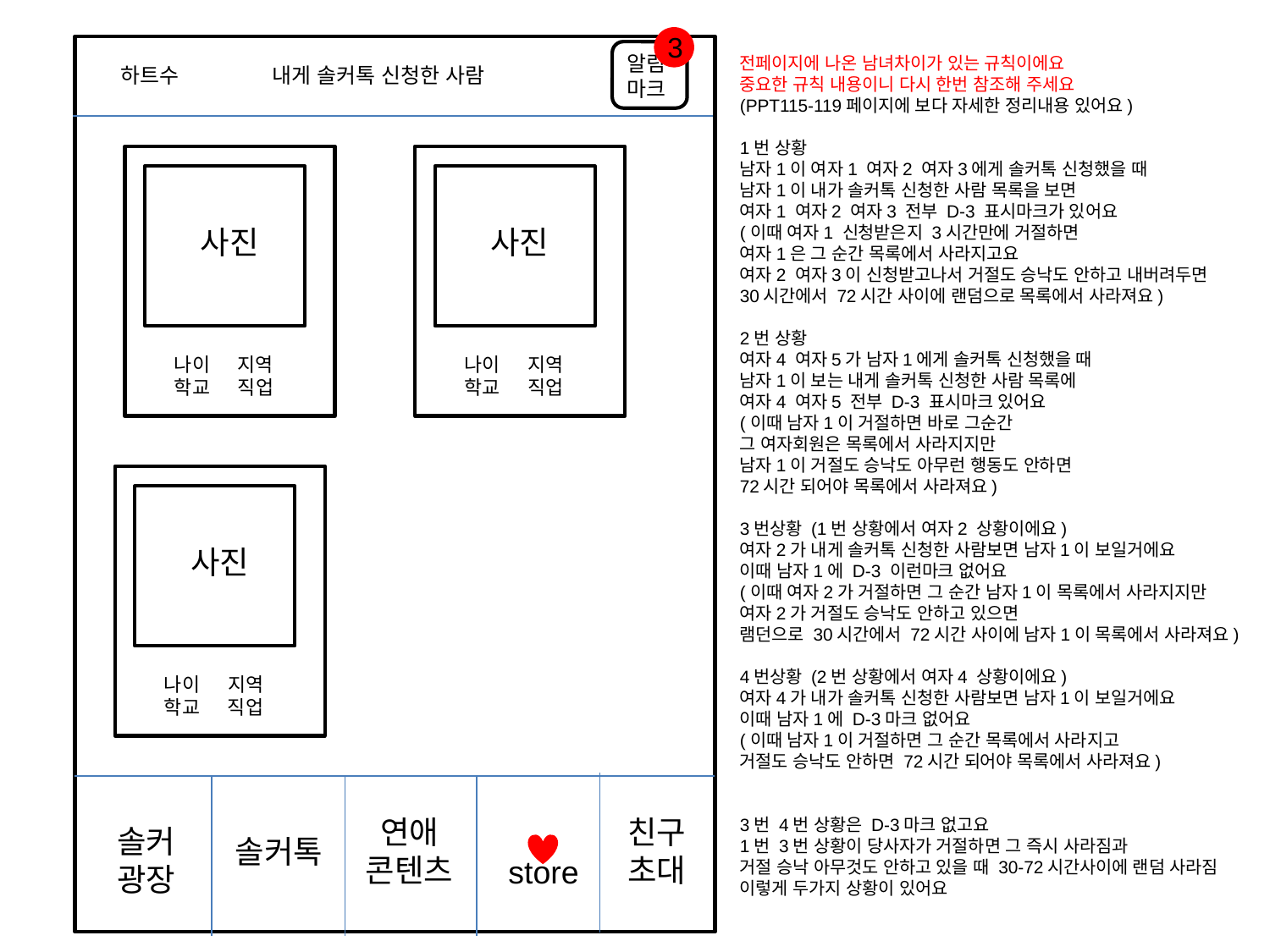

3

알림
마크
전페이지에 나온 남녀차이가 있는 규칙이에요
중요한 규칙 내용이니 다시 한번 참조해 주세요
(PPT115-119페이지에 보다 자세한 정리내용 있어요)

1번 상황
남자1이 여자1 여자2 여자3에게 솔커톡 신청했을 때
남자1이 내가 솔커톡 신청한 사람 목록을 보면
여자1 여자2 여자3 전부 D-3 표시마크가 있어요
(이때 여자1 신청받은지 3시간만에 거절하면
여자1은 그 순간 목록에서 사라지고요
여자2 여자3이 신청받고나서 거절도 승낙도 안하고 내버려두면
30시간에서 72시간 사이에 랜덤으로 목록에서 사라져요)

2번 상황
여자4 여자5가 남자1에게 솔커톡 신청했을 때
남자1이 보는 내게 솔커톡 신청한 사람 목록에
여자4 여자5 전부 D-3 표시마크 있어요
(이때 남자1이 거절하면 바로 그순간
그 여자회원은 목록에서 사라지지만
남자1이 거절도 승낙도 아무런 행동도 안하면
72시간 되어야 목록에서 사라져요)

3번상황 (1번 상황에서 여자2 상황이에요)
여자2가 내게 솔커톡 신청한 사람보면 남자1이 보일거에요
이때 남자1에 D-3 이런마크 없어요
(이때 여자2가 거절하면 그 순간 남자1이 목록에서 사라지지만
여자2가 거절도 승낙도 안하고 있으면
램던으로 30시간에서 72시간 사이에 남자1이 목록에서 사라져요)

4번상황 (2번 상황에서 여자4 상황이에요)
여자4가 내가 솔커톡 신청한 사람보면 남자1이 보일거에요
이때 남자1에 D-3마크 없어요
(이때 남자1이 거절하면 그 순간 목록에서 사라지고
거절도 승낙도 안하면 72시간 되어야 목록에서 사라져요)

3번 4번 상황은 D-3마크 없고요
1번 3번 상황이 당사자가 거절하면 그 즉시 사라짐과
거절 승낙 아무것도 안하고 있을 때 30-72시간사이에 랜덤 사라짐
이렇게 두가지 상황이 있어요

하트수
내게 솔커톡 신청한 사람

사진
사진
나이     지역
학교     직업
나이     지역
학교     직업

사진
나이     지역
학교     직업
연애
콘텐츠
친구
초대
솔커
광장
솔커톡

store